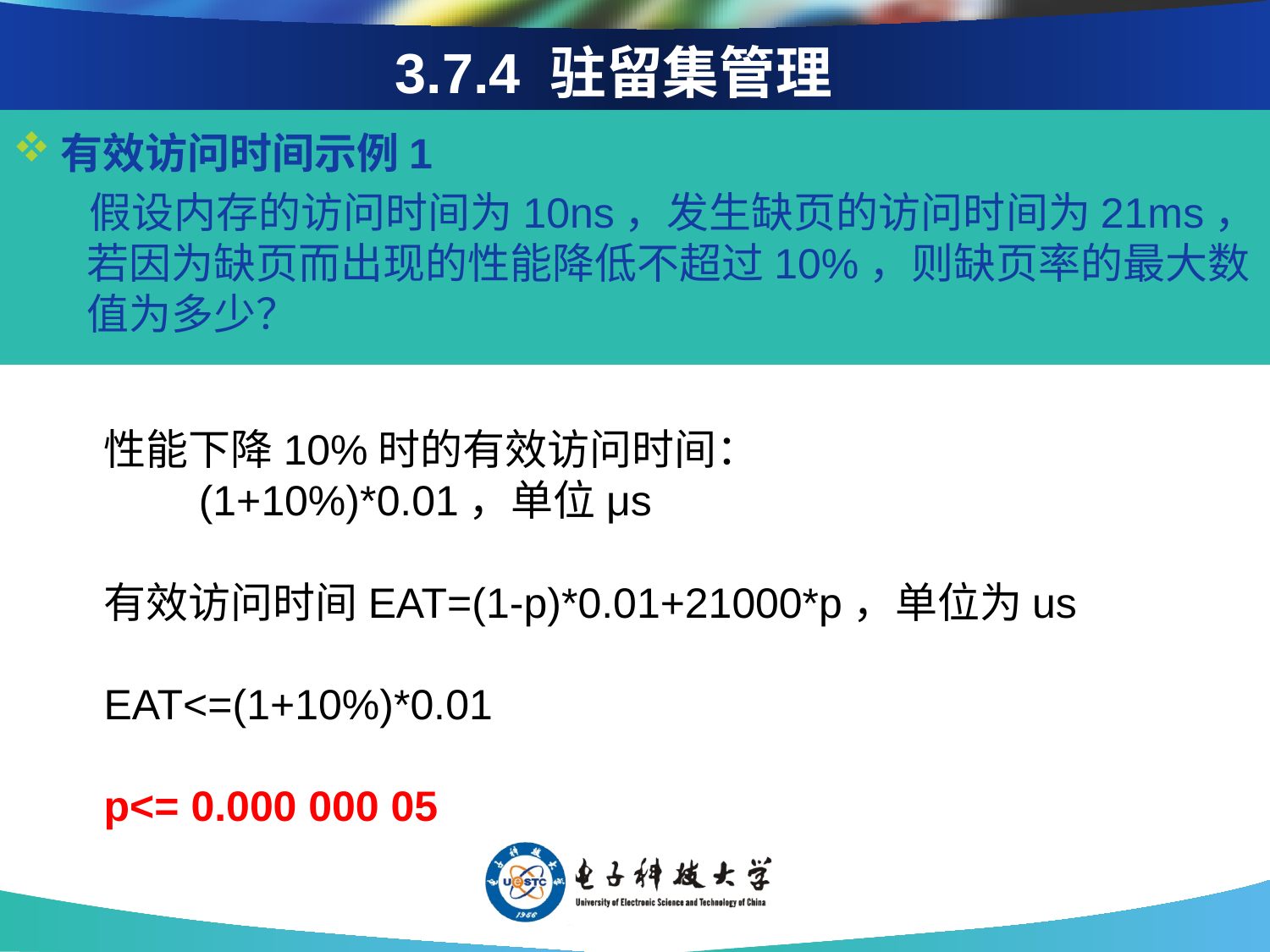

# 3.7.4 驻留集管理
有效访问时间示例1
       假设内存的访问时间为10ns，发生缺页的访问时间为21ms，若因为缺页而出现的性能降低不超过10%，则缺页率的最大数值为多少？
性能下降10%时的有效访问时间：
        (1+10%)*0.01，单位μs
有效访问时间EAT=(1-p)*0.01+21000*p，单位为us

EAT<=(1+10%)*0.01

p<= 0.000 000 05